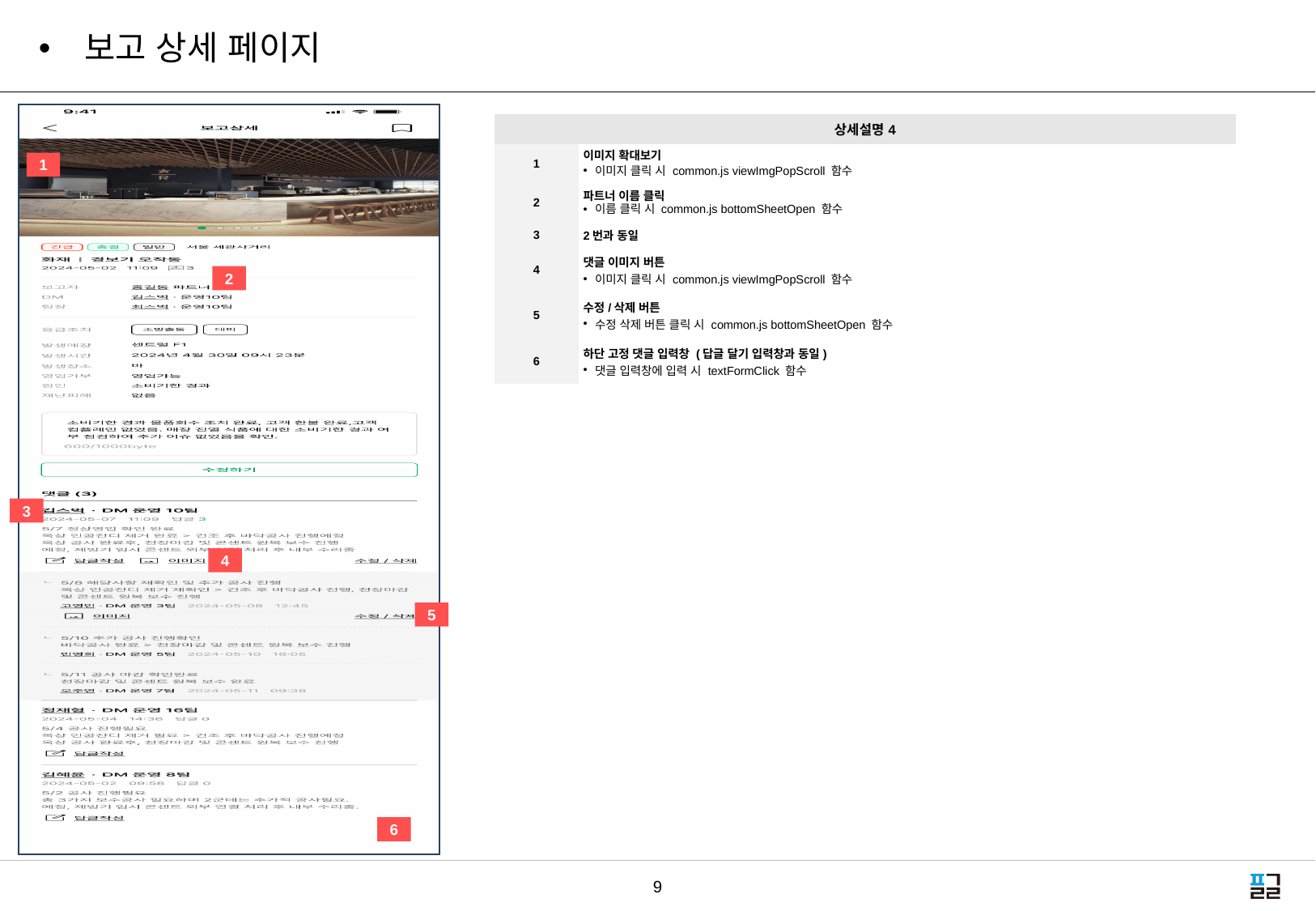

보고 상세 페이지

| 상세설명4 |  |
| --- | --- |
| 1 | 이미지 확대보기​ 이미지 클릭 시 common.js viewImgPopScroll 함수 |
| 2 | 파트너 이름 클릭  이름 클릭 시 common.js bottomSheetOpen 함수​ |
| 3 | 2번과 동일 |
| 4 | 댓글 이미지 버튼 이미지 클릭 시 common.js viewImgPopScroll 함수​ |
| 5 | 수정/삭제 버튼 수정 삭제 버튼 클릭 시 common.js bottomSheetOpen 함수​ |
| 6 | 하단 고정 댓글 입력창 (답글 달기 입력창과 동일)​ 댓글 입력창에 입력 시 textFormClick 함수​ |
1
2
3

4
5
6